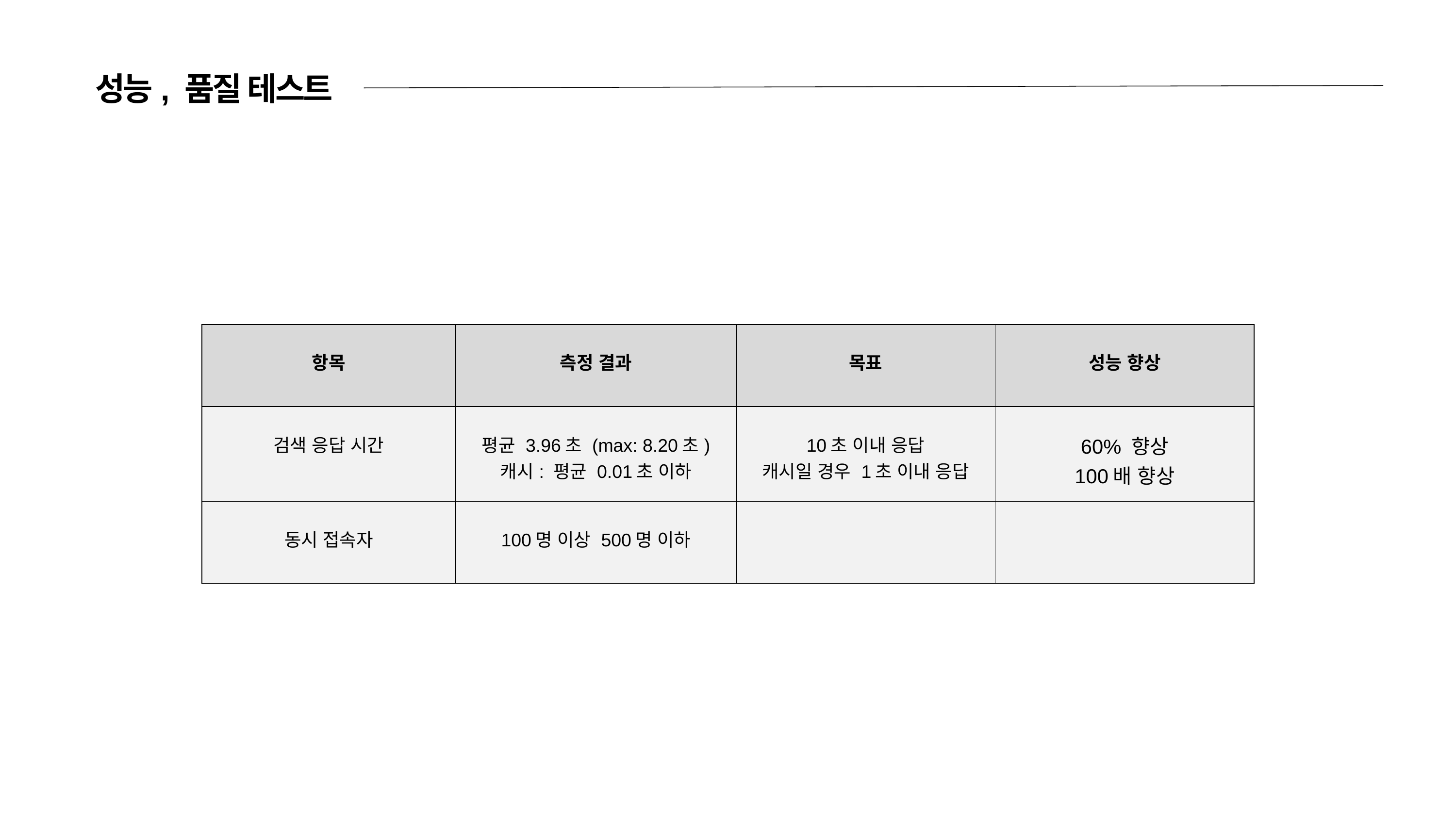

성능, 품질 테스트

| 항목 | 측정 결과 | 목표 | 성능 향상 |
| --- | --- | --- | --- |
| 검색 응답 시간 | 평균 3.96초 (max: 8.20초) 캐시: 평균 0.01초 이하 | 10초 이내 응답 캐시일 경우 1초 이내 응답 | 60% 향상 100배 향상 |
| 동시 접속자 | 100명 이상 500명 이하 |  |  |